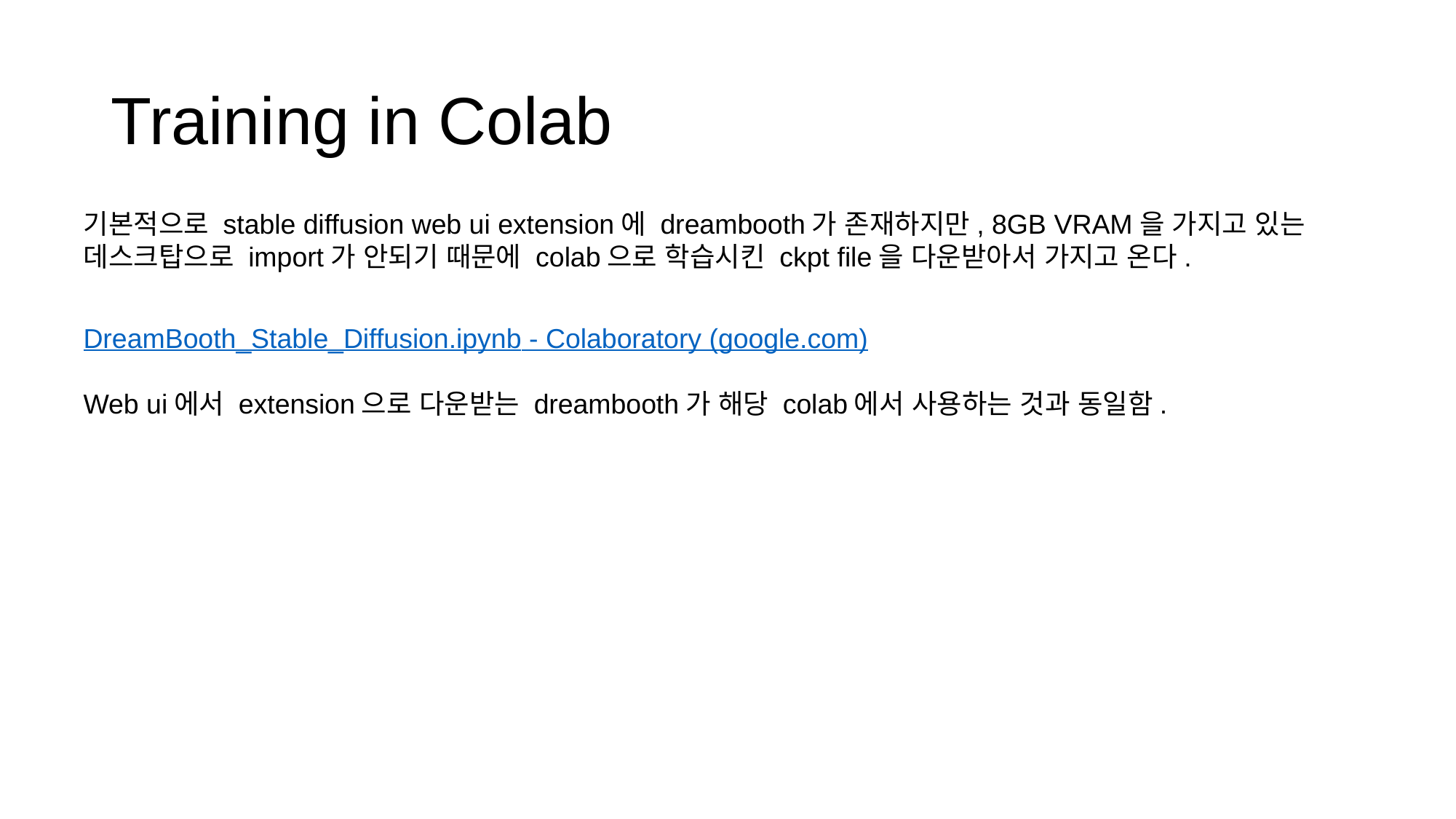

# Training in Colab
기본적으로 stable diffusion web ui extension에 dreambooth가 존재하지만, 8GB VRAM을 가지고 있는 데스크탑으로 import가 안되기 때문에 colab으로 학습시킨 ckpt file을 다운받아서 가지고 온다.
DreamBooth_Stable_Diffusion.ipynb - Colaboratory (google.com)

Web ui에서 extension으로 다운받는 dreambooth가 해당 colab에서 사용하는 것과 동일함.